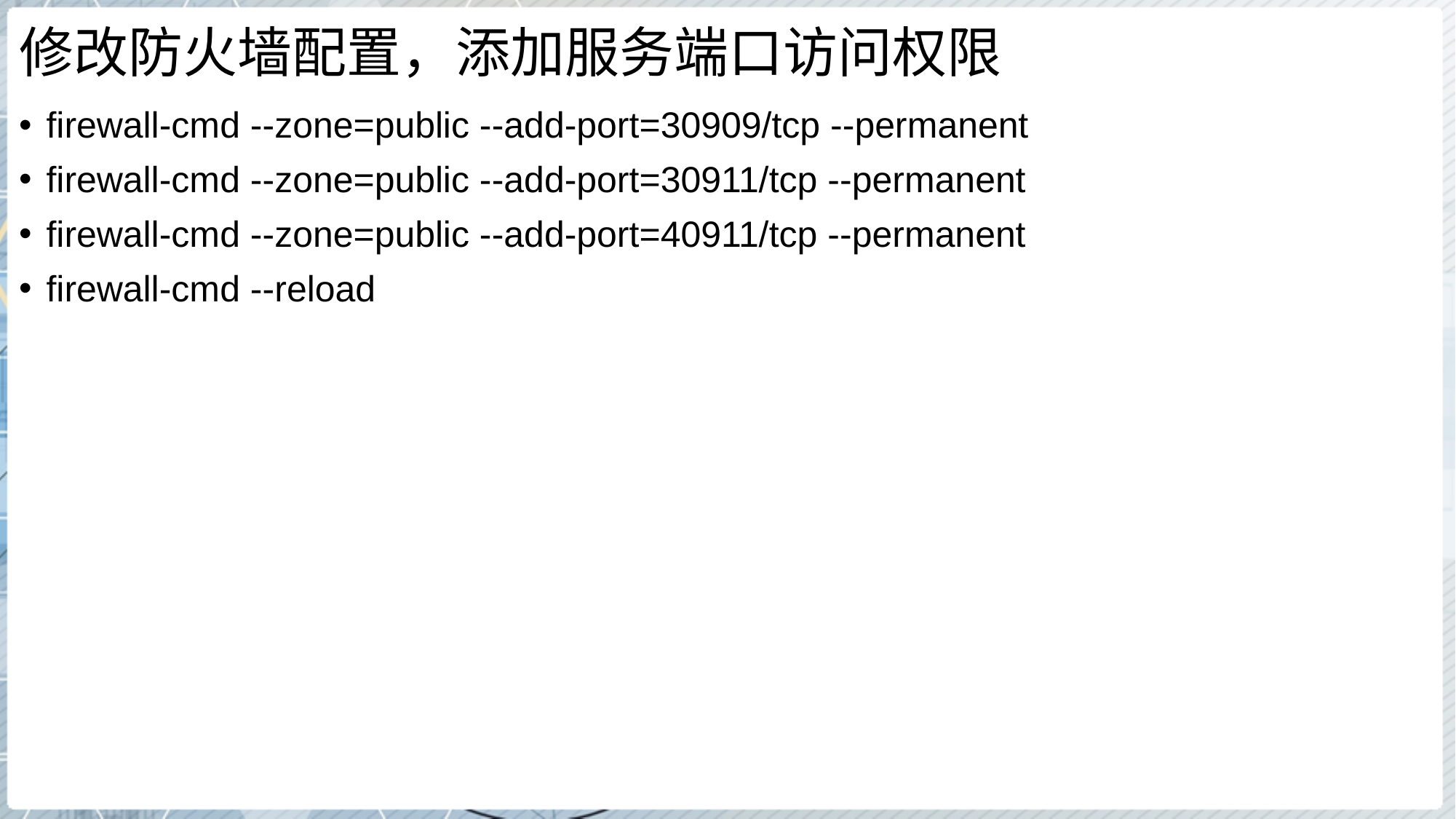

# 修改防火墙配置，添加服务端口访问权限
firewall-cmd --zone=public --add-port=30909/tcp --permanent
firewall-cmd --zone=public --add-port=30911/tcp --permanent
firewall-cmd --zone=public --add-port=40911/tcp --permanent
firewall-cmd --reload